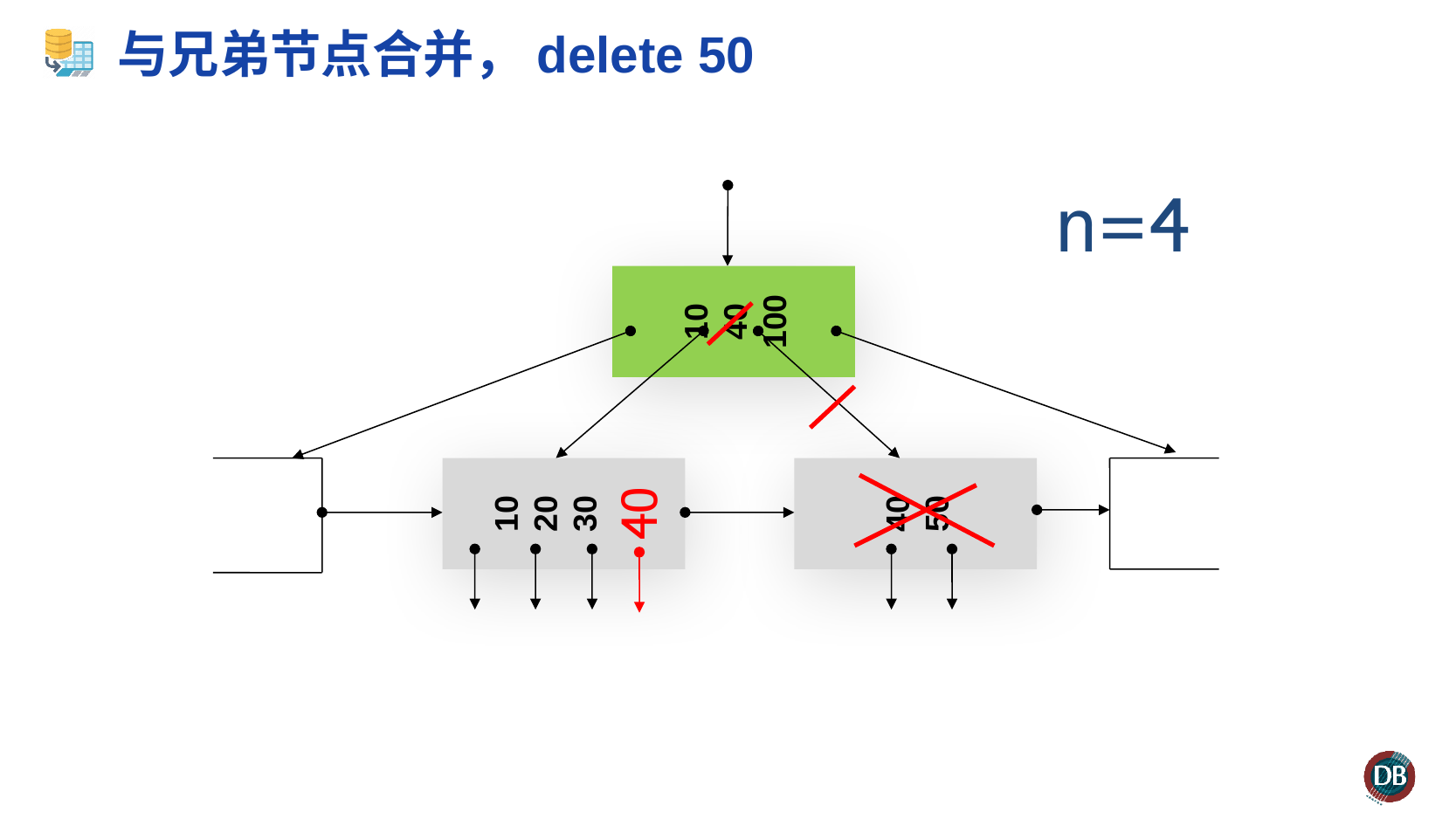

# 与兄弟节点合并，delete 50
n=4

10
40
100
40

10
20
30

40
50